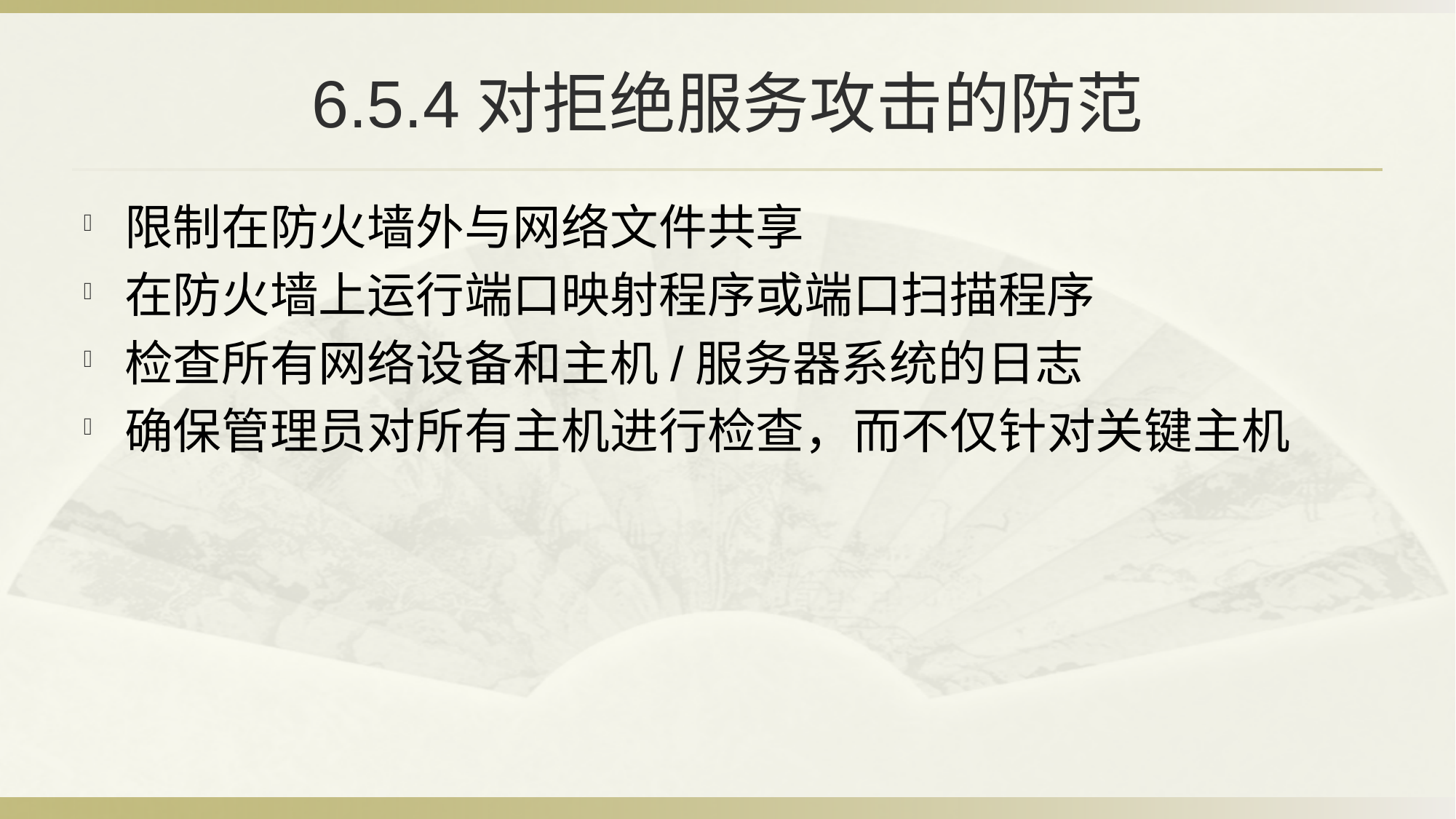

# 6.5.4对拒绝服务攻击的防范
限制在防火墙外与网络文件共享
在防火墙上运行端口映射程序或端口扫描程序
检查所有网络设备和主机/服务器系统的日志
确保管理员对所有主机进行检查，而不仅针对关键主机